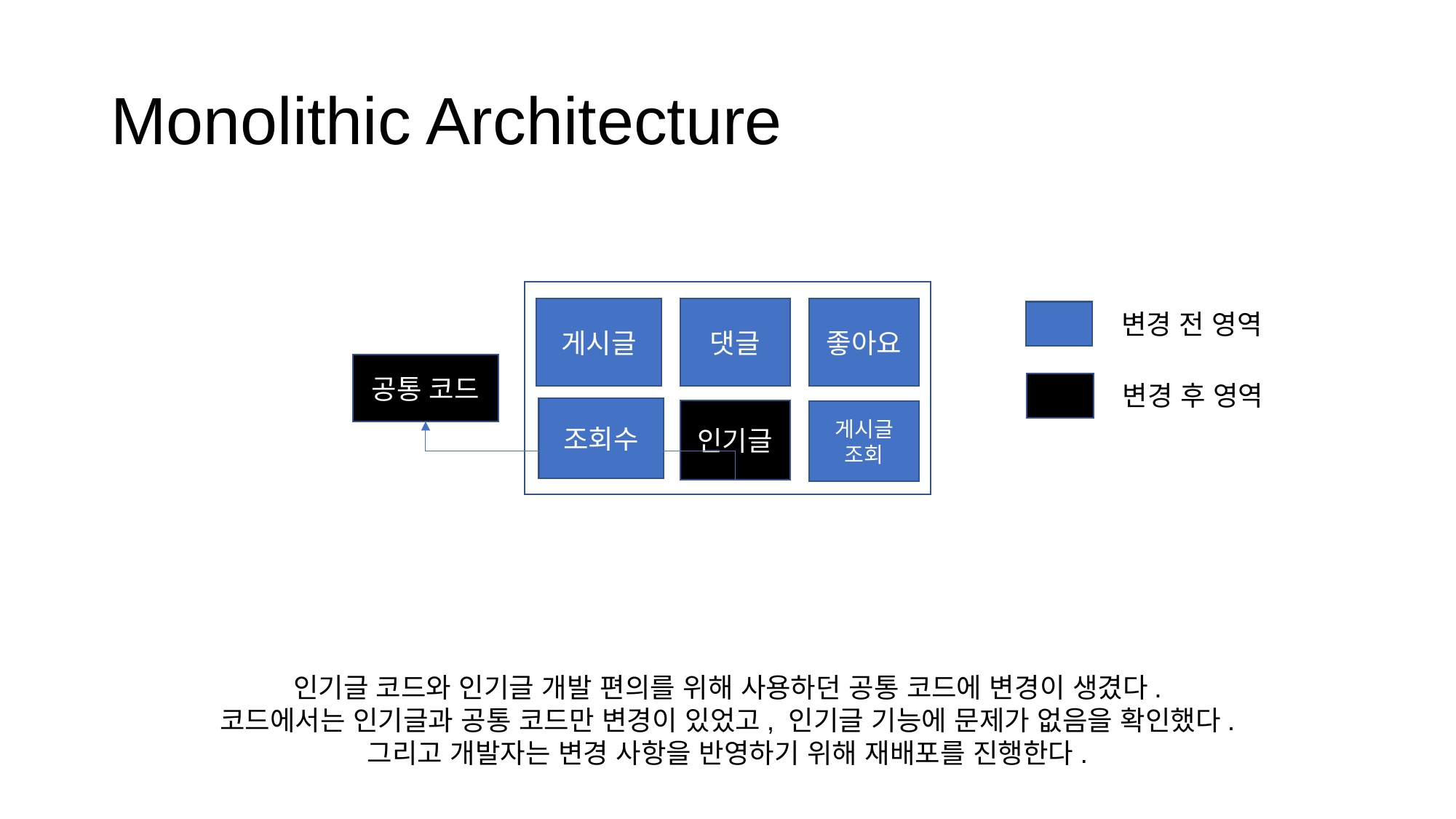

# Monolithic Architecture

게시글
댓글
좋아요

변경 전 영역
공통 코드

변경 후 영역
조회수
인기글
게시글
조회
인기글 코드와 인기글 개발 편의를 위해 사용하던 공통 코드에 변경이 생겼다.
코드에서는 인기글과 공통 코드만 변경이 있었고, 인기글 기능에 문제가 없음을 확인했다.
그리고 개발자는 변경 사항을 반영하기 위해 재배포를 진행한다.